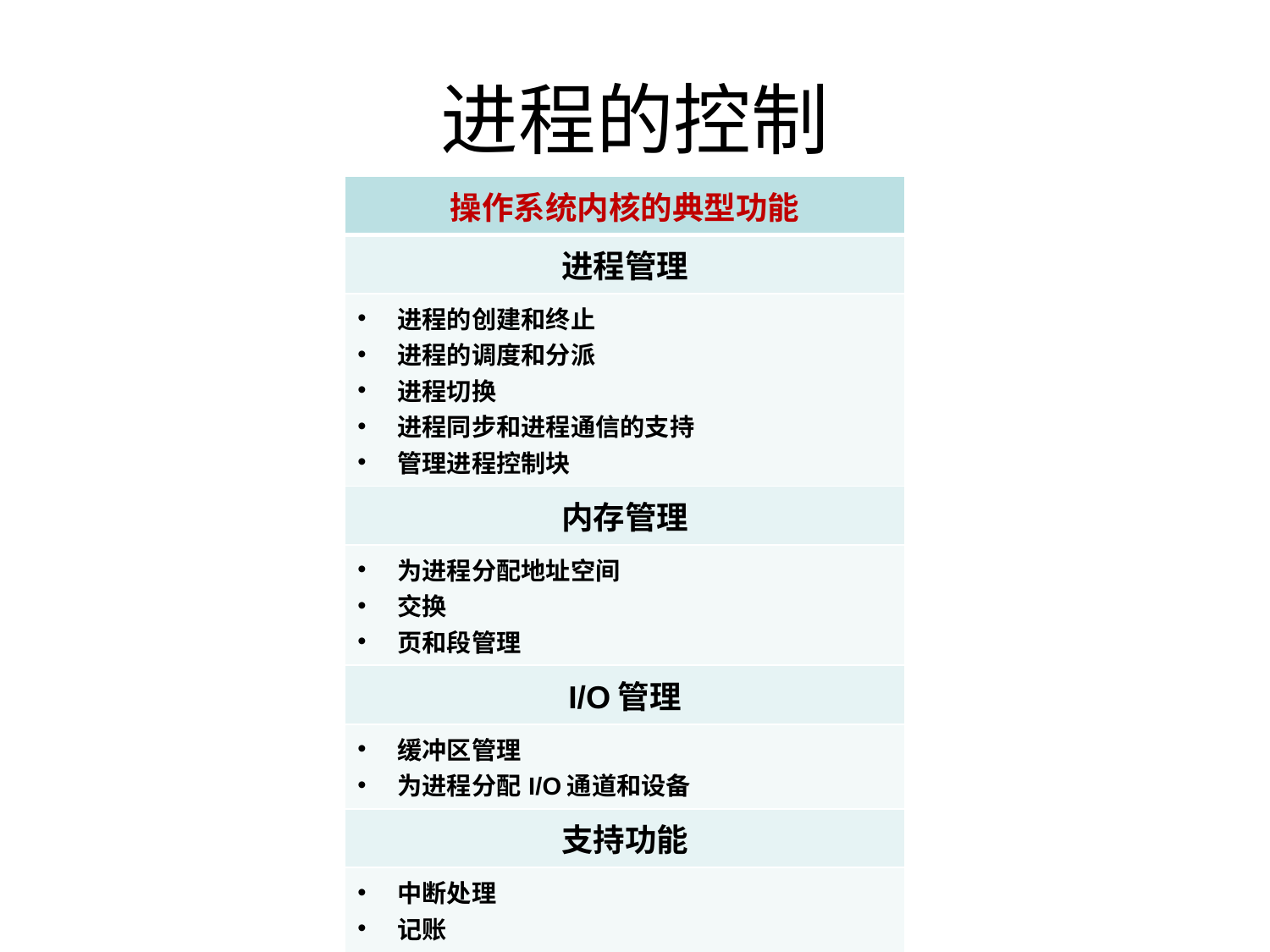

进程的控制

| 操作系统内核的典型功能 |
| --- |
| 进程管理 |
| 进程的创建和终止 进程的调度和分派 进程切换 进程同步和进程通信的支持 管理进程控制块 |
| 内存管理 |
| 为进程分配地址空间 交换 页和段管理 |
| I/O管理 |
| 缓冲区管理 为进程分配I/O通道和设备 |
| 支持功能 |
| 中断处理 记账 监视 |